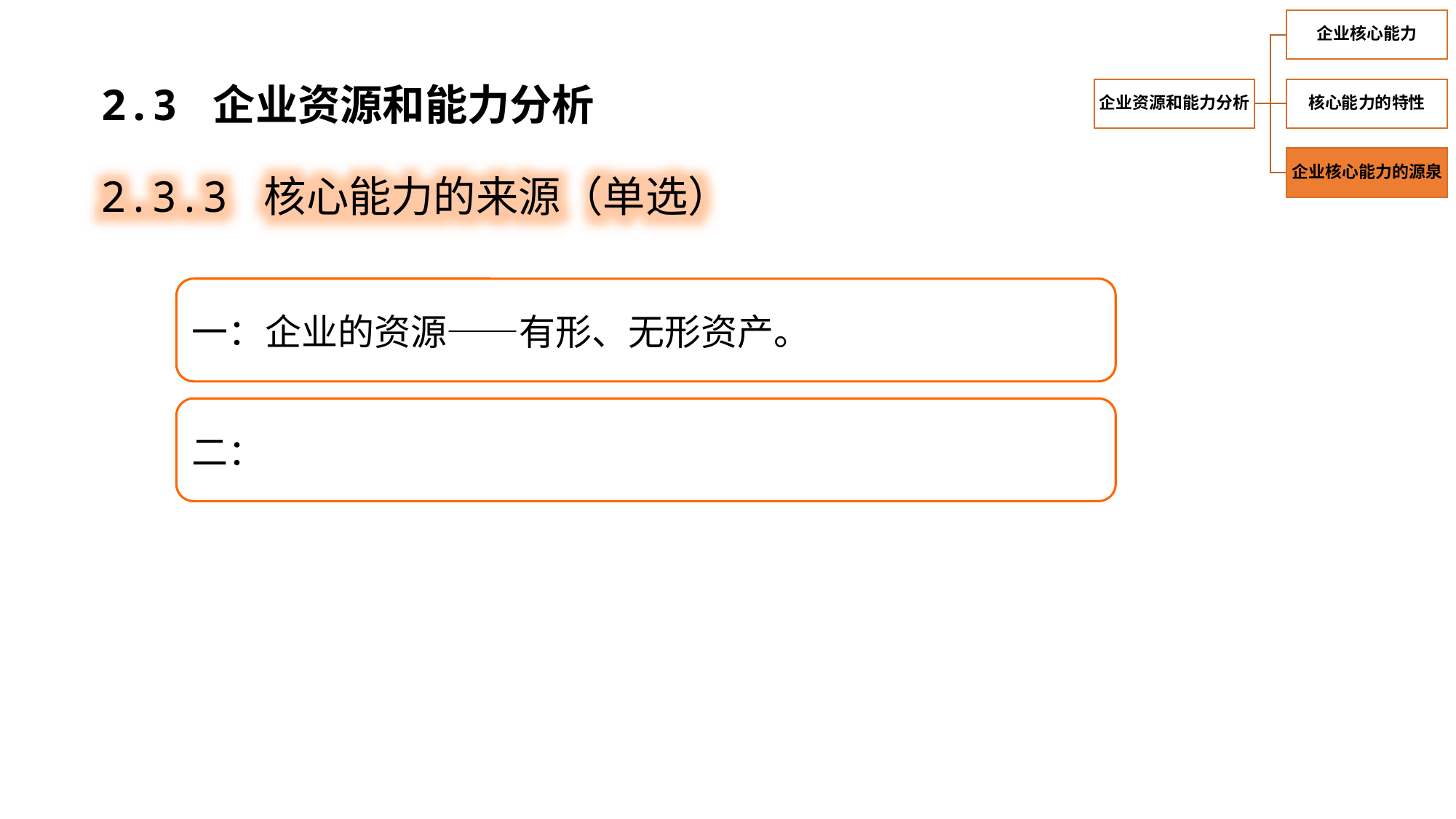

企业资源和能力分析
企业核心能力
核心能力的特性
企业核心能力的源泉
2.3 企业资源和能力分析
2.3.3 核心能力的来源（单选）
一：企业的资源——有形、无形资产。
二：企业的内聚能力——协调资源并创造价值的技能。